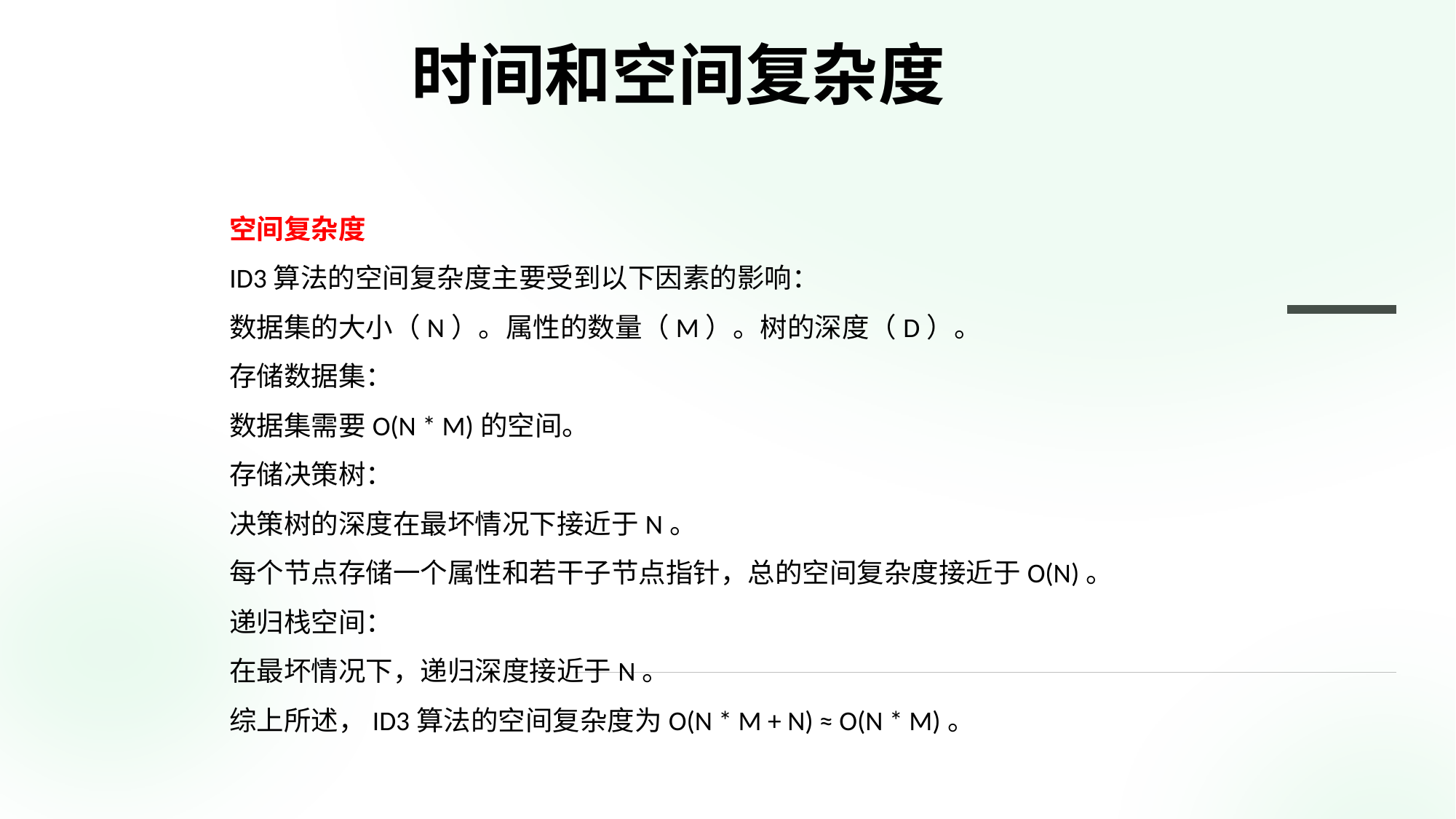

时间和空间复杂度
空间复杂度
ID3算法的空间复杂度主要受到以下因素的影响：
数据集的大小（N）。属性的数量（M）。树的深度（D）。
存储数据集：
数据集需要O(N * M)的空间。
存储决策树：
决策树的深度在最坏情况下接近于N。
每个节点存储一个属性和若干子节点指针，总的空间复杂度接近于O(N)。
递归栈空间：
在最坏情况下，递归深度接近于N。
综上所述，ID3算法的空间复杂度为O(N * M + N) ≈ O(N * M)。